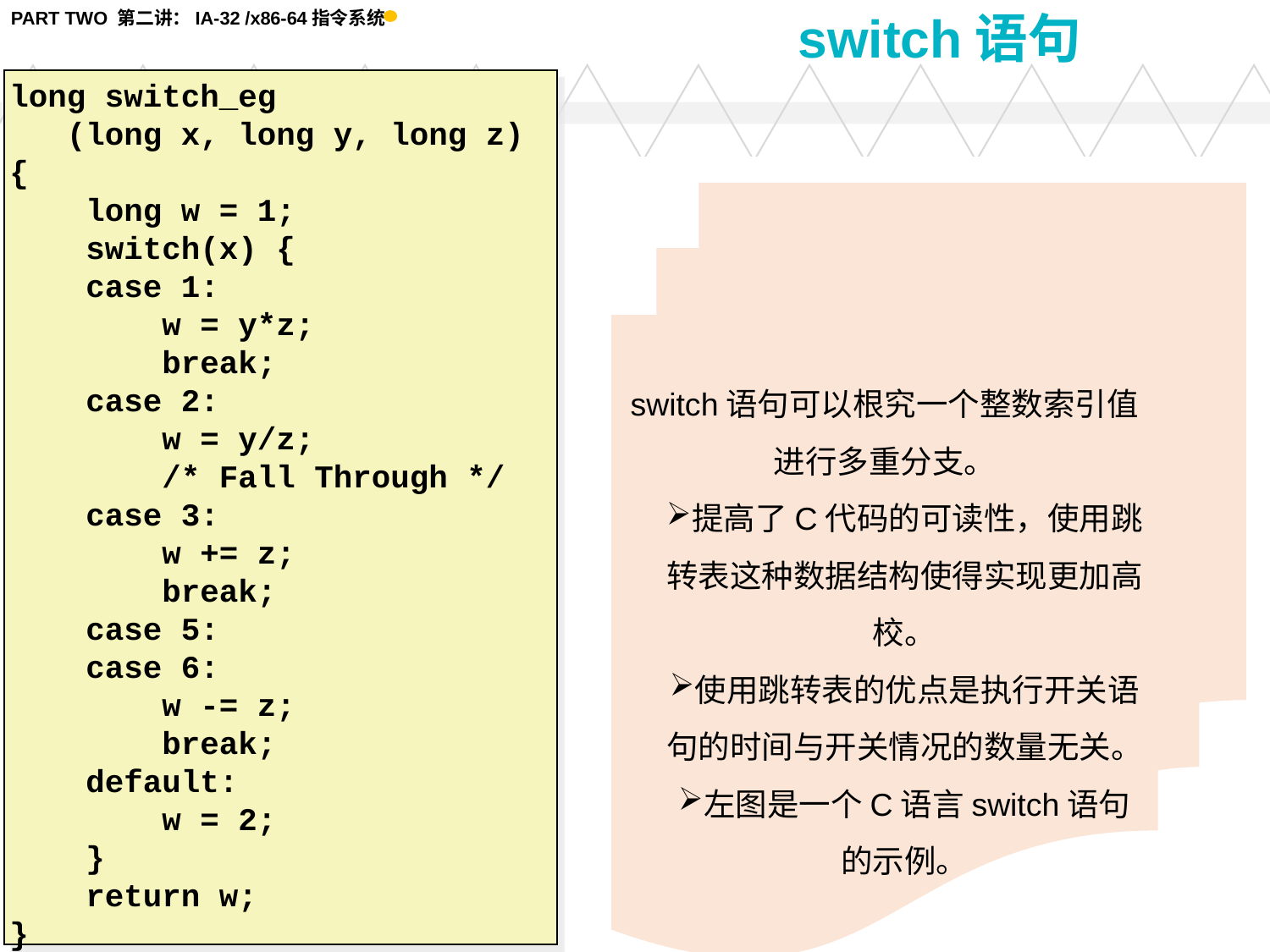

switch语句
PART TWO 第二讲：IA-32 /x86-64指令系统

long switch_eg
   (long x, long y, long z)
{
    long w = 1;
    switch(x) {
    case 1:
        w = y*z;
        break;
    case 2:
        w = y/z;
        /* Fall Through */
    case 3:
        w += z;
        break;
    case 5:
    case 6:
        w -= z;
        break;
    default:
        w = 2;
    }
    return w;
}
switch语句可以根究一个整数索引值进行多重分支。
提高了C代码的可读性，使用跳转表这种数据结构使得实现更加高校。
使用跳转表的优点是执行开关语句的时间与开关情况的数量无关。
左图是一个C语言switch语句的示例。